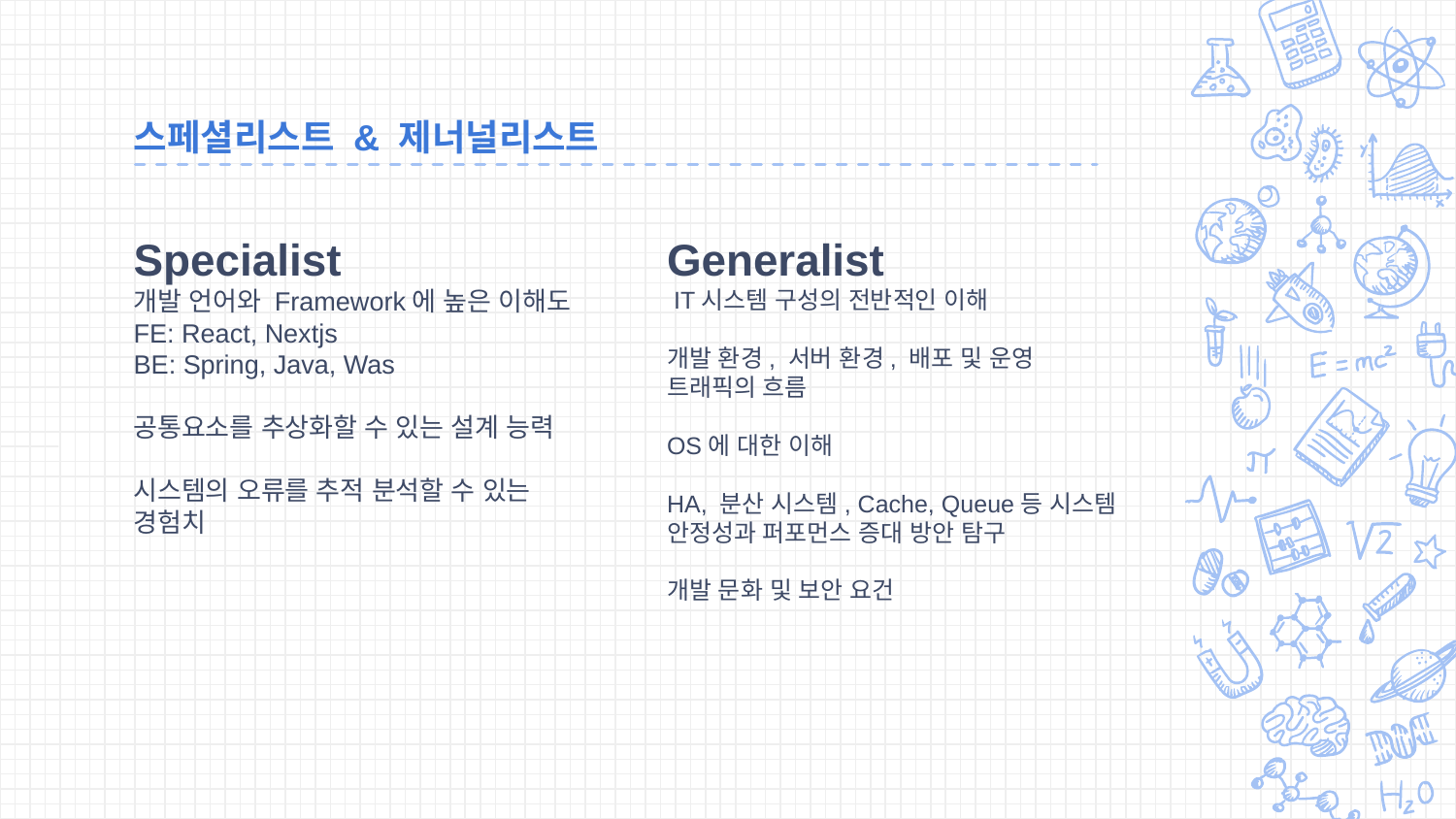

# 스페셜리스트 & 제너널리스트
Specialist
개발 언어와 Framework에 높은 이해도
FE: React, Nextjs
BE: Spring, Java, Was
공통요소를 추상화할 수 있는 설계 능력
시스템의 오류를 추적 분석할 수 있는 경험치
Generalist
 IT시스템 구성의 전반적인 이해
개발 환경, 서버 환경, 배포 및 운영
트래픽의 흐름
OS에 대한 이해

HA, 분산 시스템, Cache, Queue등 시스템 안정성과 퍼포먼스 증대 방안 탐구

개발 문화 및 보안 요건